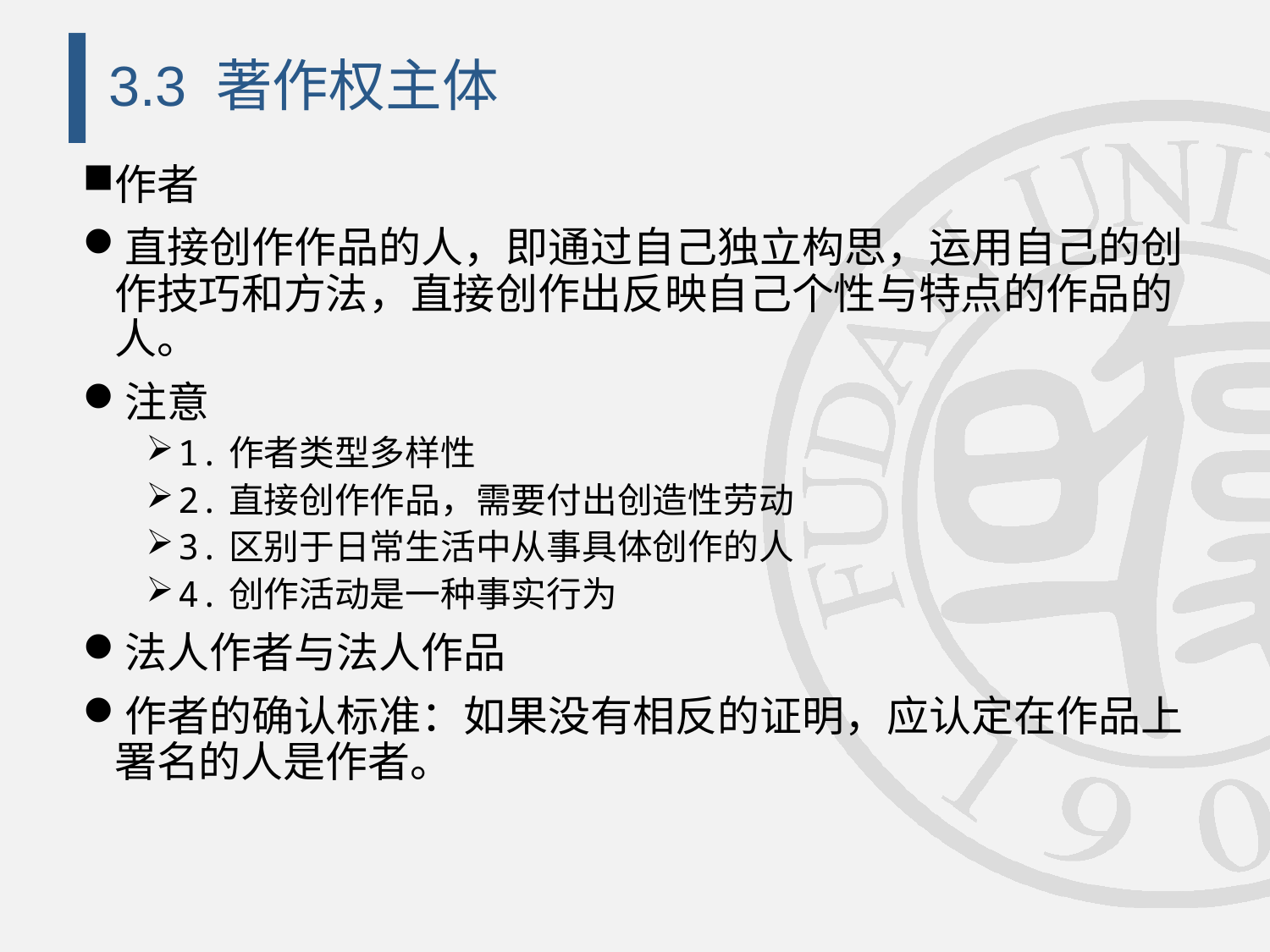

# 3.3 著作权主体
作者
直接创作作品的人，即通过自己独立构思，运用自己的创作技巧和方法，直接创作出反映自己个性与特点的作品的人。
注意
1.作者类型多样性
2.直接创作作品，需要付出创造性劳动
3.区别于日常生活中从事具体创作的人
4.创作活动是一种事实行为
法人作者与法人作品
作者的确认标准：如果没有相反的证明，应认定在作品上署名的人是作者。